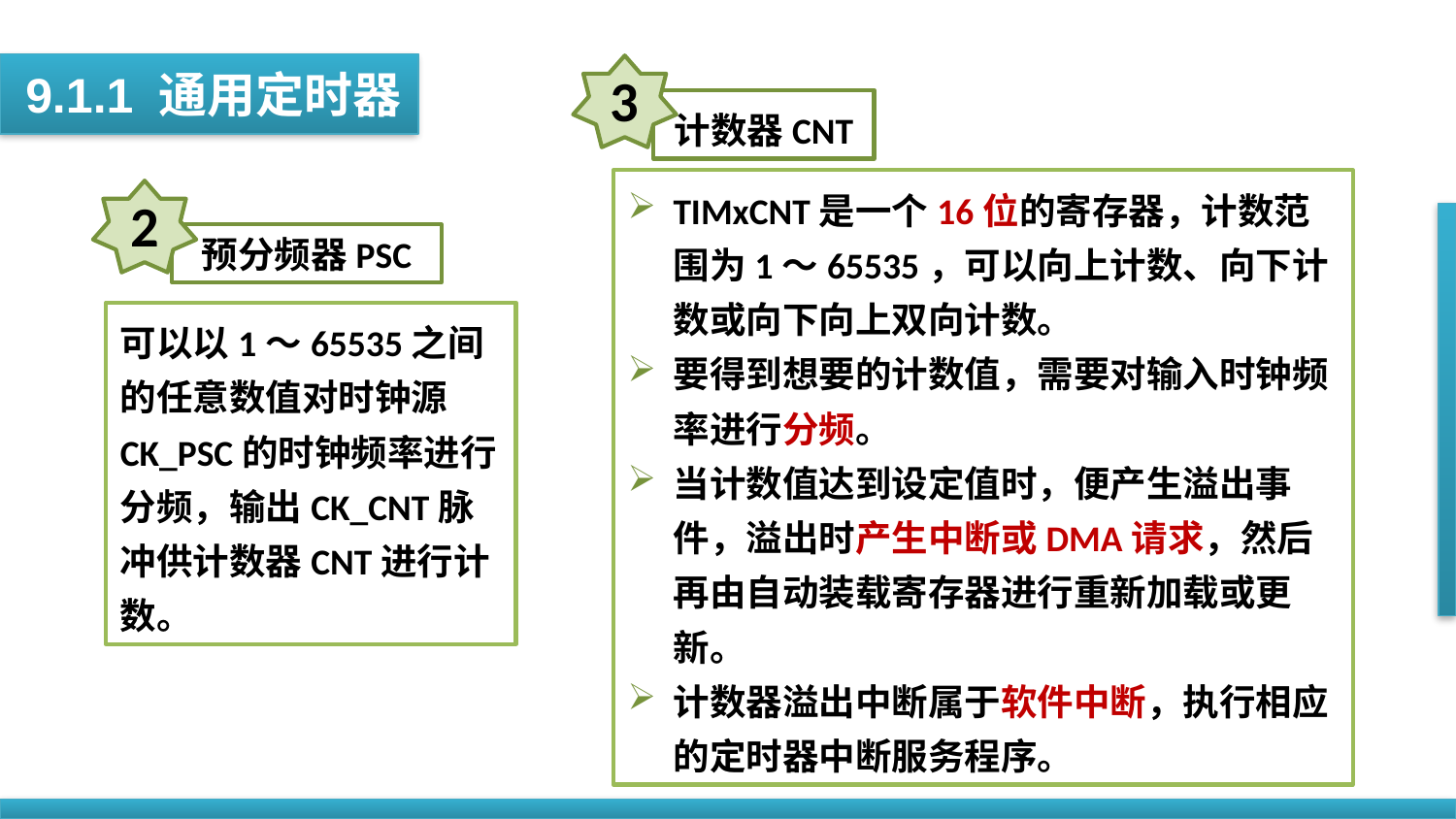

3
9.1.1 通用定时器
计数器CNT
TIMxCNT是一个16位的寄存器，计数范围为1～65535，可以向上计数、向下计数或向下向上双向计数。
要得到想要的计数值，需要对输入时钟频率进行分频。
当计数值达到设定值时，便产生溢出事件，溢出时产生中断或DMA请求，然后再由自动装载寄存器进行重新加载或更新。
计数器溢出中断属于软件中断，执行相应的定时器中断服务程序。
2
预分频器PSC
可以以1～65535之间的任意数值对时钟源CK_PSC的时钟频率进行分频，输出CK_CNT脉冲供计数器CNT进行计数。